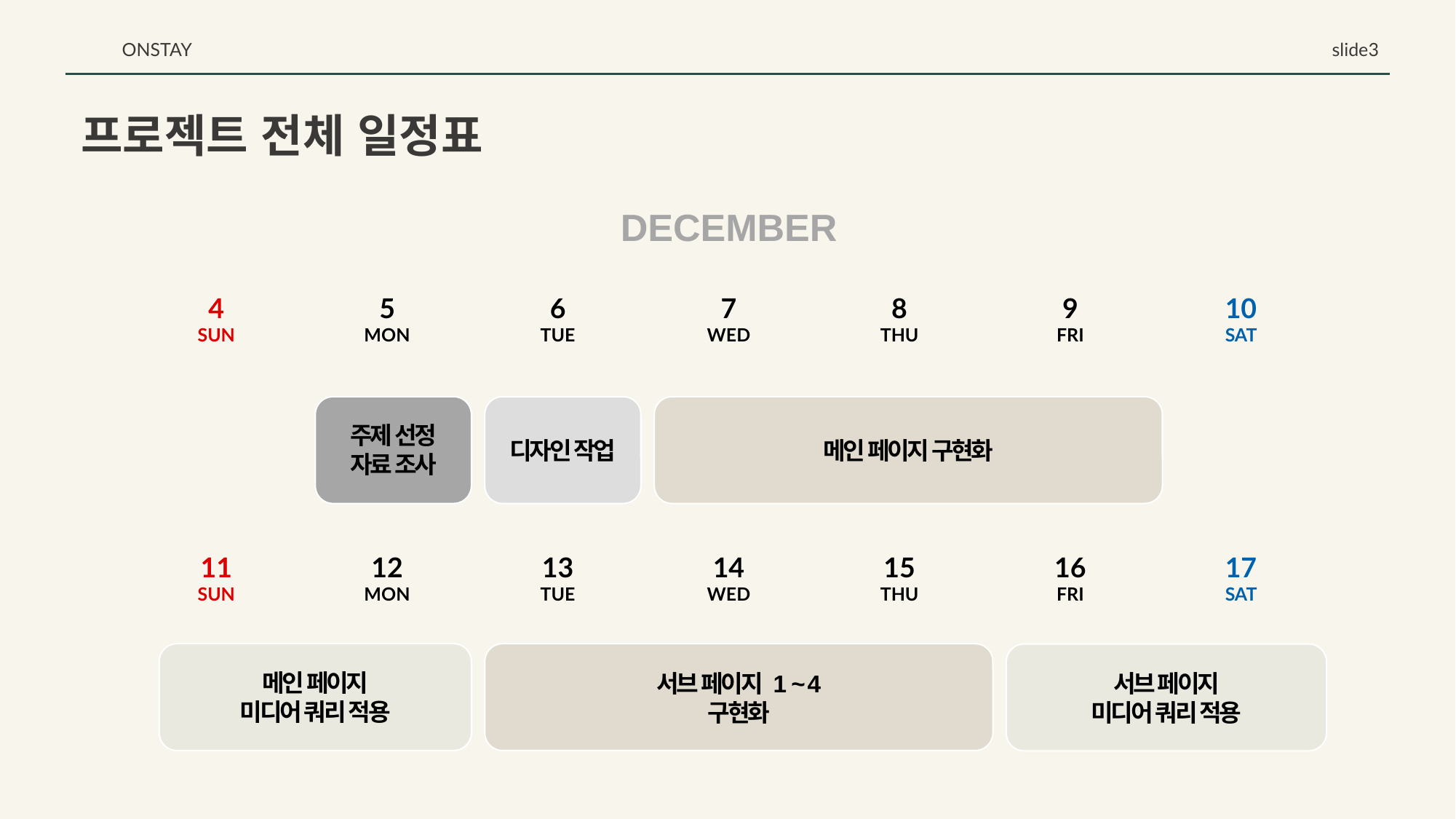

slide3
ONSTAY
프로젝트 전체 일정표
DECEMBER
| 4 SUN | 5 MON | 6 TUE | 7 WED | 8 THU | 9 FRI | 10 SAT |
| --- | --- | --- | --- | --- | --- | --- |

주제 선정
자료 조사
디자인 작업
메인 페이지 구현화
| 11 SUN | 12 MON | 13 TUE | 14 WED | 15 THU | 16 FRI | 17 SAT |
| --- | --- | --- | --- | --- | --- | --- |

메인 페이지
미디어 쿼리 적용
서브 페이지 1 ~ 4
구현화
서브 페이지
미디어 쿼리 적용